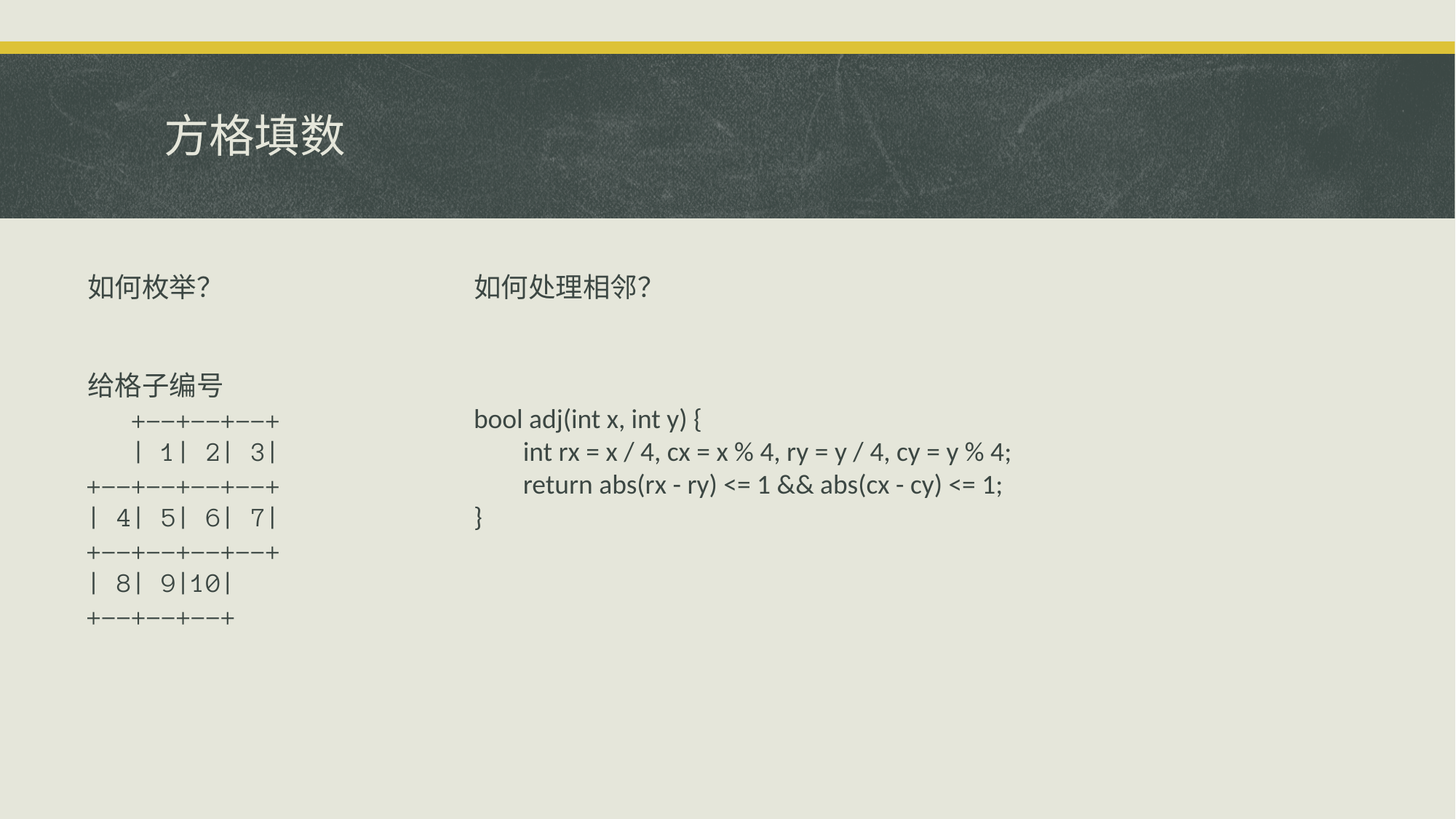

# 方格填数
如何枚举？

给格子编号
   +--+--+--+
   | 1| 2| 3|
+--+--+--+--+
| 4| 5| 6| 7|
+--+--+--+--+
| 8| 9|10|
+--+--+--+

如何处理相邻？

bool adj(int x, int y) {
        int rx = x / 4, cx = x % 4, ry = y / 4, cy = y % 4;
        return abs(rx - ry) <= 1 && abs(cx - cy) <= 1;
}